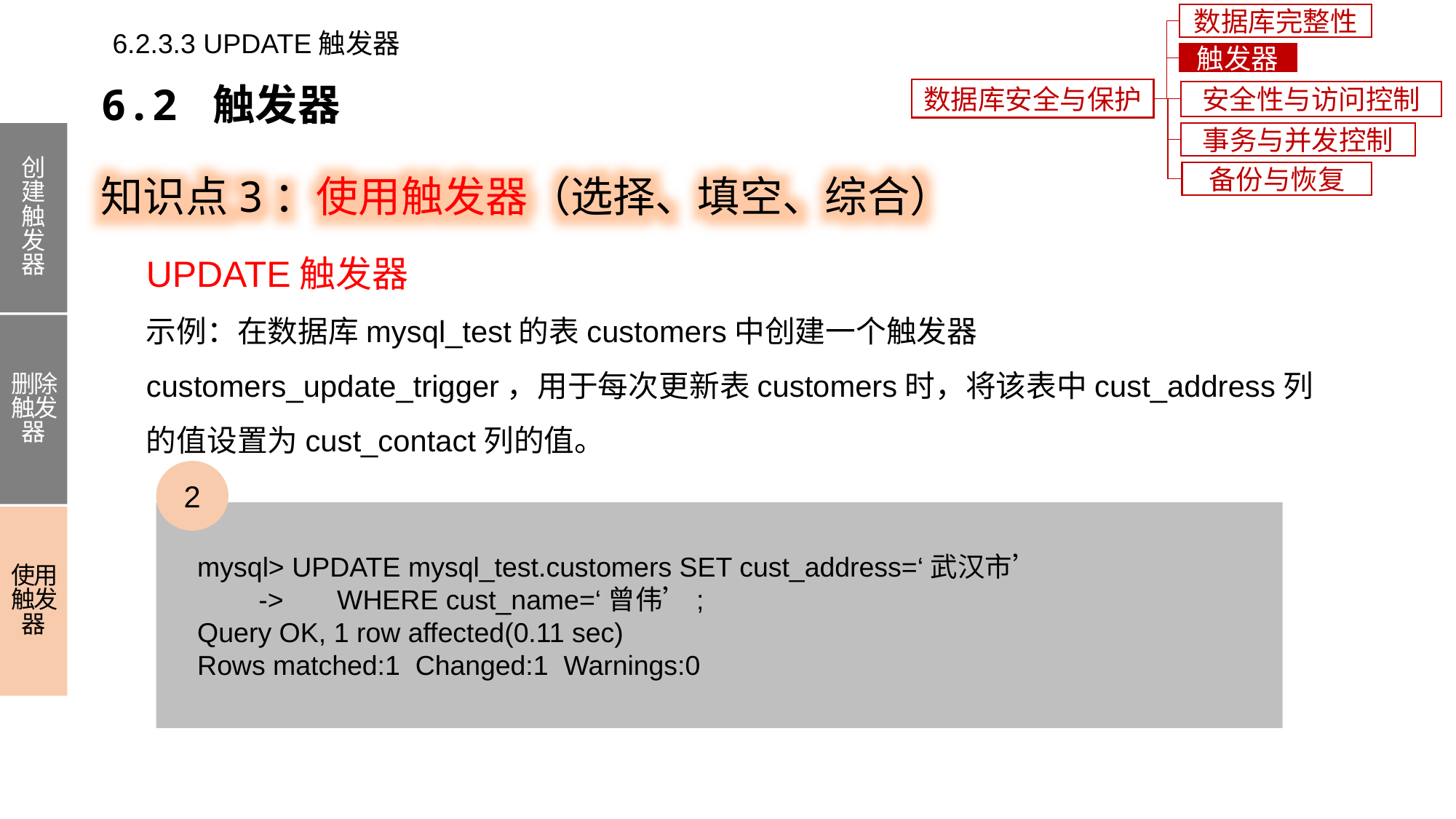

数据库完整性
6.2.3.3 UPDATE触发器
触发器
6.2 触发器
数据库安全与保护
安全性与访问控制
事务与并发控制
创建触发器
删除触发器
使用触发器
知识点3：使用触发器（选择、填空、综合）
备份与恢复
UPDATE触发器
示例：在数据库mysql_test的表customers中创建一个触发器customers_update_trigger，用于每次更新表customers时，将该表中cust_address列的值设置为cust_contact列的值。
2
    mysql> UPDATE mysql_test.customers SET cust_address=‘武汉市’
            ->       WHERE cust_name=‘曾伟’;
    Query OK, 1 row affected(0.11 sec)
    Rows matched:1  Changed:1  Warnings:0